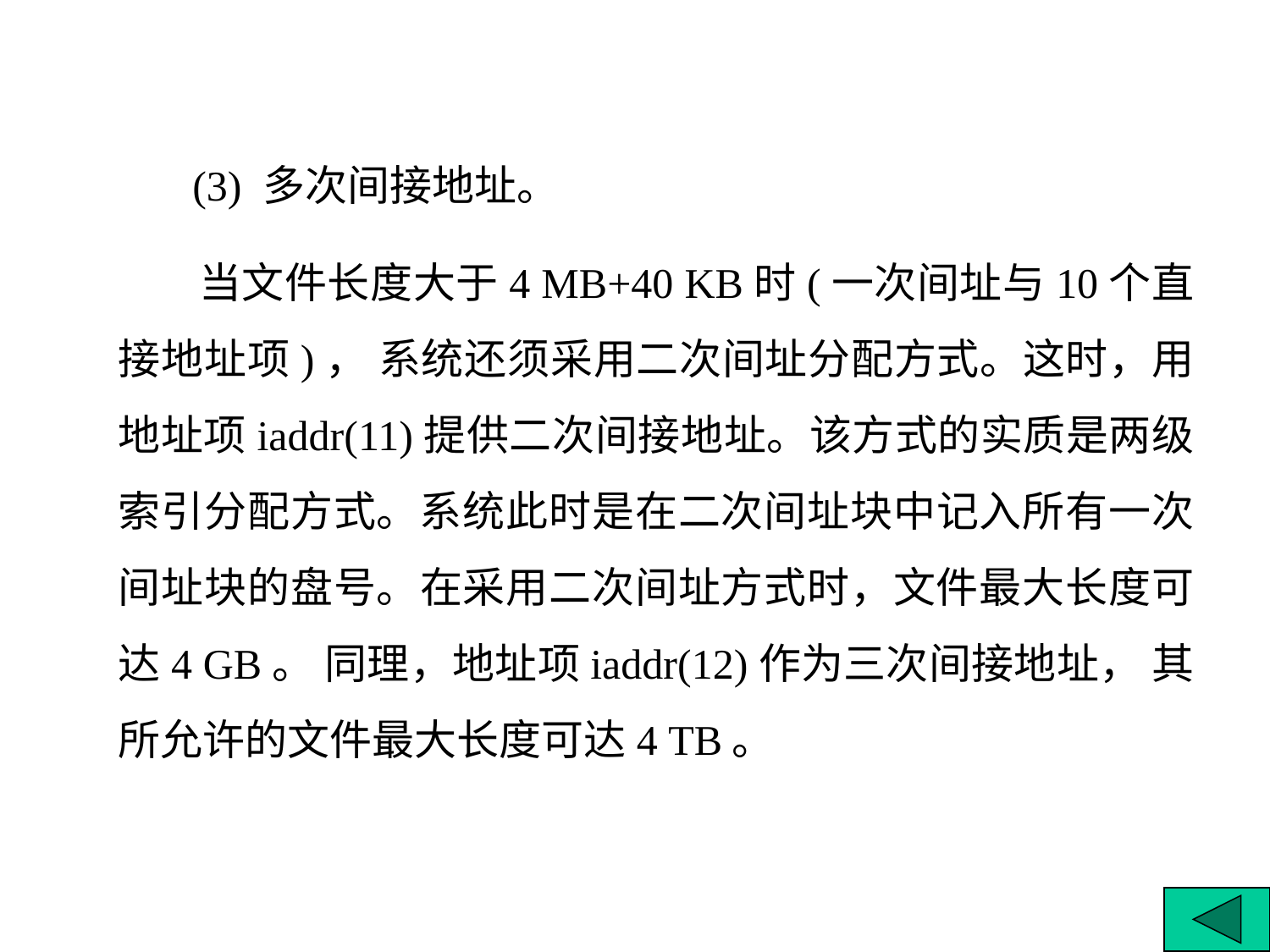

(3) 多次间接地址。
       当文件长度大于4 MB+40 KB时(一次间址与10个直接地址项)， 系统还须采用二次间址分配方式。这时，用地址项iaddr(11)提供二次间接地址。该方式的实质是两级索引分配方式。系统此时是在二次间址块中记入所有一次间址块的盘号。在采用二次间址方式时，文件最大长度可达4 GB。 同理，地址项iaddr(12)作为三次间接地址， 其所允许的文件最大长度可达4 TB。